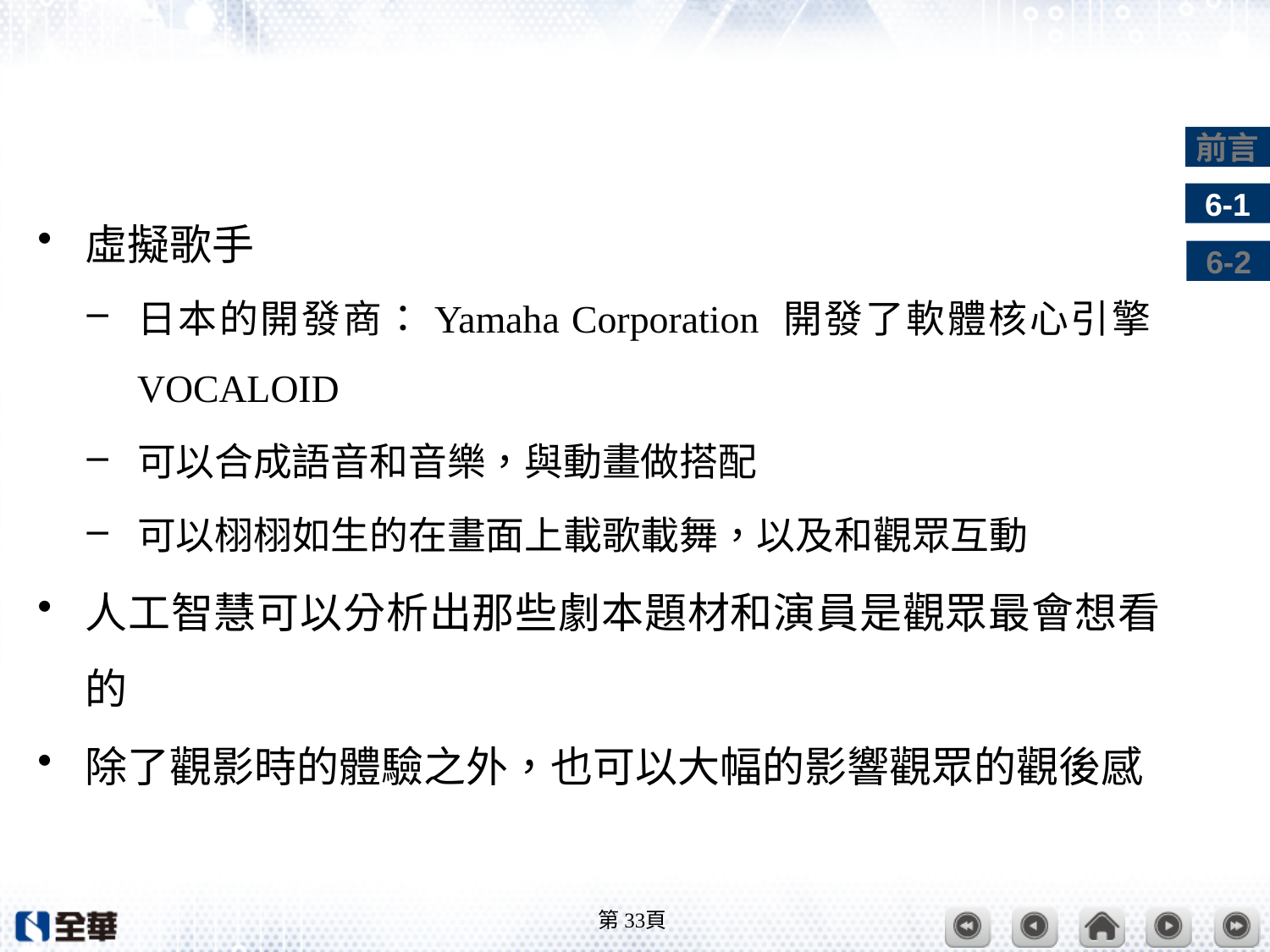

#
虛擬歌手
日本的開發商：Yamaha Corporation 開發了軟體核心引擎VOCALOID
可以合成語音和音樂，與動畫做搭配
可以栩栩如生的在畫面上載歌載舞，以及和觀眾互動
人工智慧可以分析出那些劇本題材和演員是觀眾最會想看的
除了觀影時的體驗之外，也可以大幅的影響觀眾的觀後感